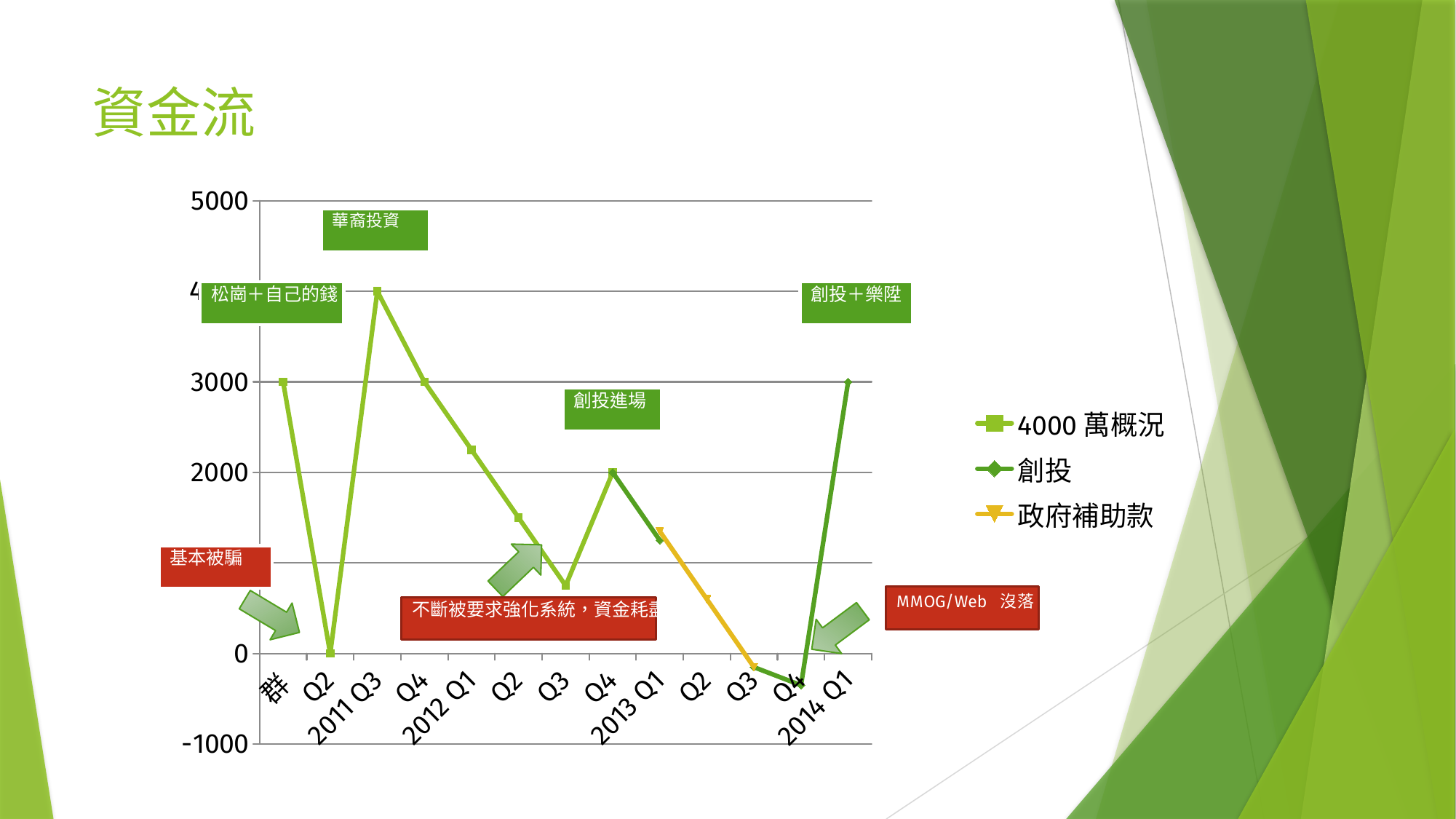

# 資金流

### Chart

| Category | 4000萬概況 | 創投 | 政府補助款 |
|---|---|---|---|
| 群樂 Q1 | 3000.0 | None | None |
| Q2 | 0.0 | None | None |
| 2011 Q3 | 4000.0 | None | None |
| Q4 | 3000.0 | None | None |
| 2012 Q1 | 2250.0 | None | None |
| Q2 | 1500.0 | None | None |
| Q3 | 750.0 | None | None |
| Q4 | 2000.0 | 2000.0 | None |
| 2013 Q1 | None | 1250.0 | 1350.0 |
| Q2 | None | None | 600.0 |
| Q3 | None | -150.0 | -150.0 |
| Q4 | None | -350.0 | None |
| 2014 Q1 | None | 3000.0 | None |